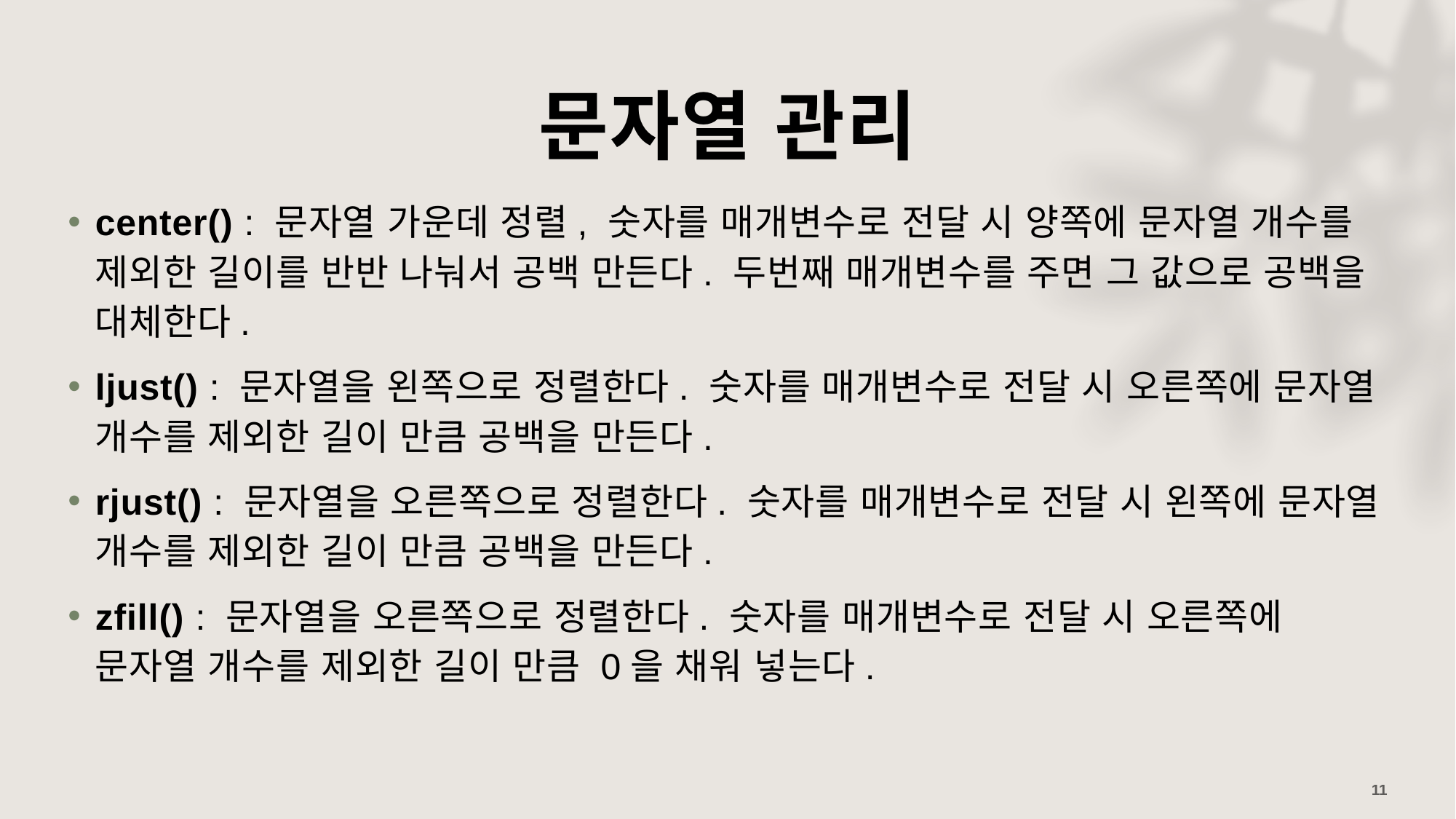

# 문자열 관리
center() : 문자열 가운데 정렬, 숫자를 매개변수로 전달 시 양쪽에 문자열 개수를 제외한 길이를 반반 나눠서 공백 만든다. 두번째 매개변수를 주면 그 값으로 공백을 대체한다.
ljust() : 문자열을 왼쪽으로 정렬한다. 숫자를 매개변수로 전달 시 오른쪽에 문자열 개수를 제외한 길이 만큼 공백을 만든다.
rjust() : 문자열을 오른쪽으로 정렬한다. 숫자를 매개변수로 전달 시 왼쪽에 문자열 개수를 제외한 길이 만큼 공백을 만든다.
zfill() : 문자열을 오른쪽으로 정렬한다. 숫자를 매개변수로 전달 시 오른쪽에 문자열 개수를 제외한 길이 만큼 0을 채워 넣는다.
11